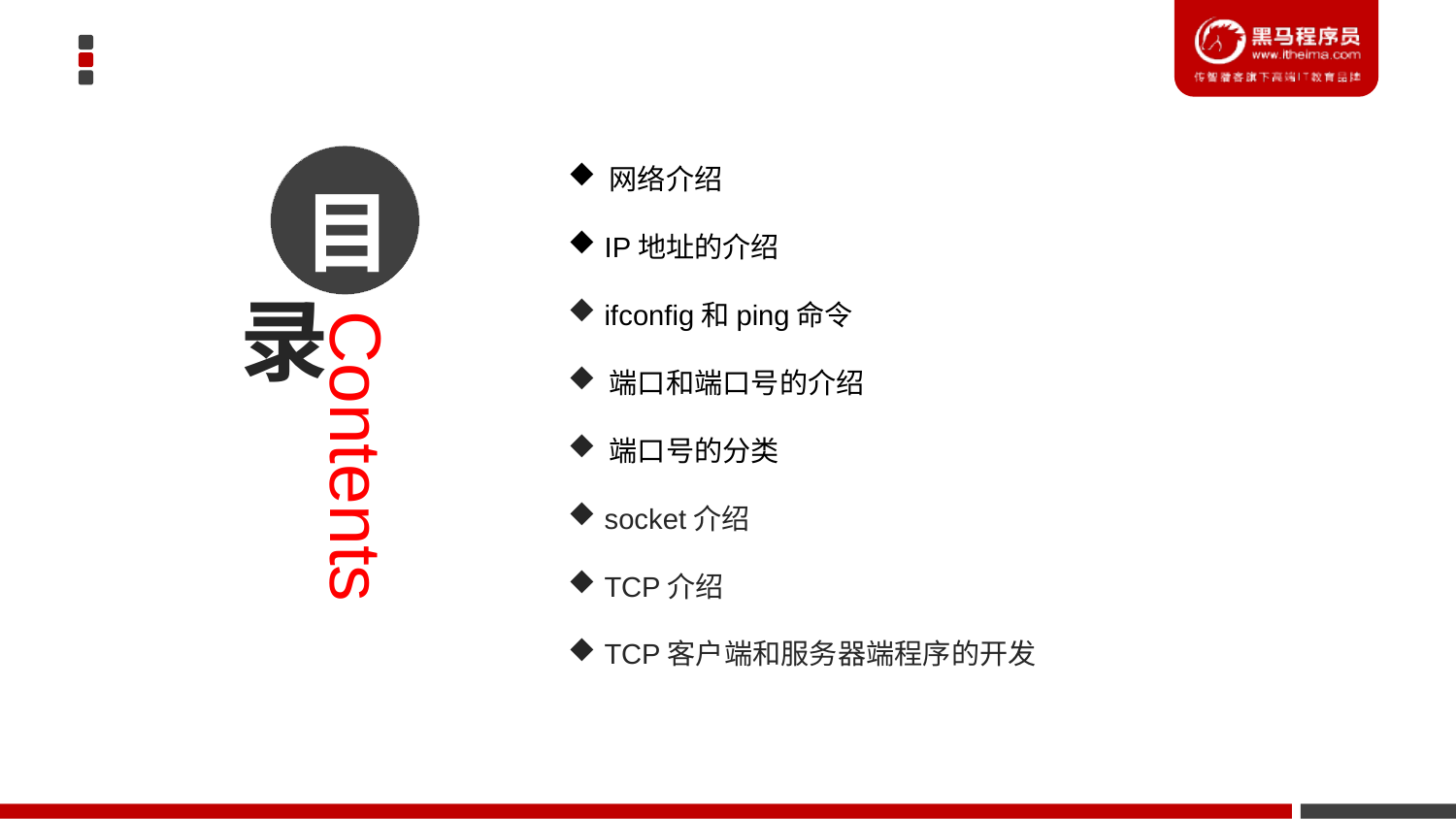

网络介绍
 IP地址的介绍
 ifconfig和ping命令
 端口和端口号的介绍
 端口号的分类
 socket介绍
 TCP介绍
 TCP客户端和服务器端程序的开发
目
录
Contents